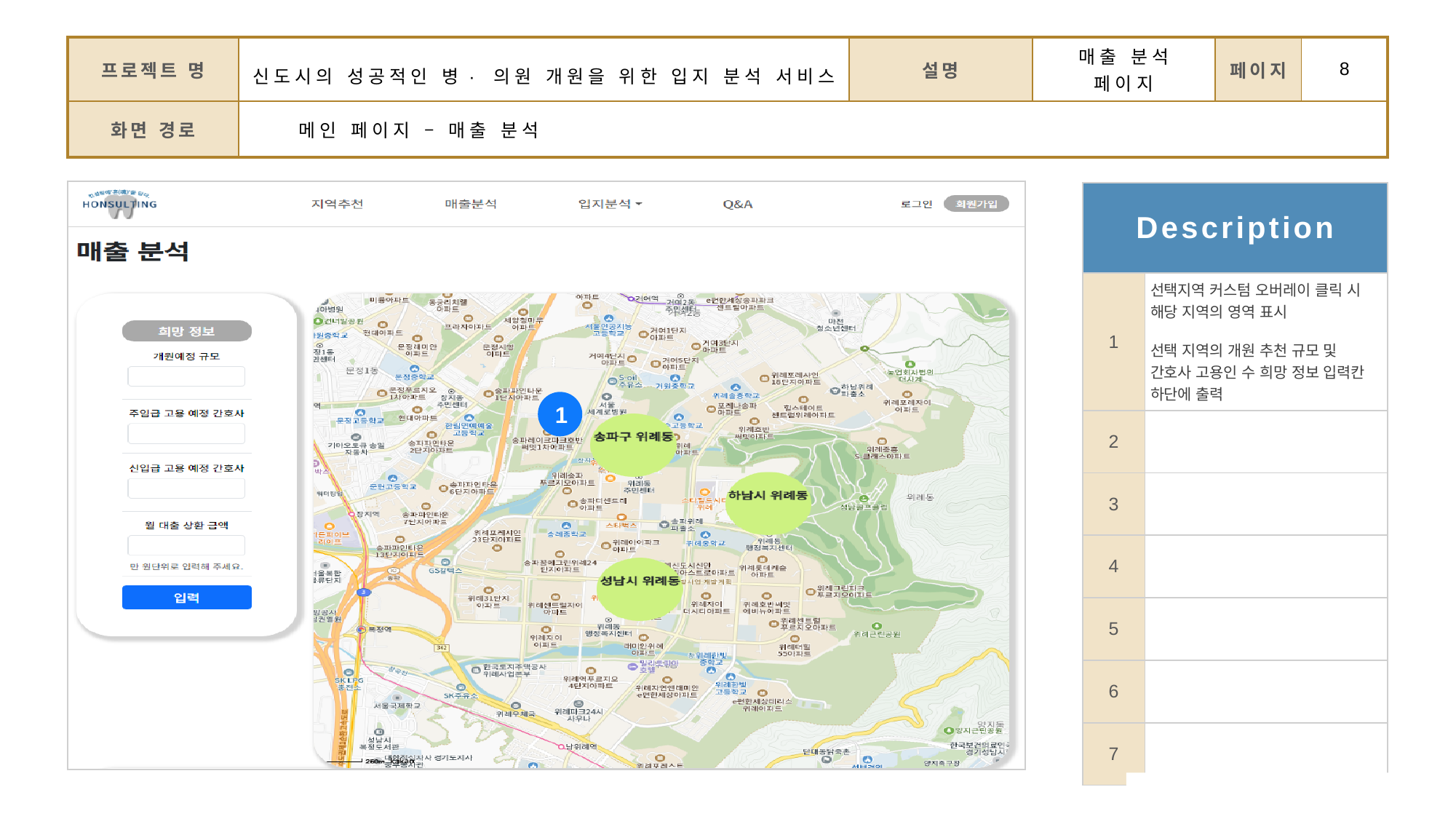

| 프로젝트 명 | 신도시의 성공적인 병·의원 개원을 위한 입지 분석 서비스 | 설명 | 매출 분석 페이지 | 페이지 | 8 |
| --- | --- | --- | --- | --- | --- |
| 화면 경로 | 메인 페이지 – 매출 분석 |  |  |  |  |

| Description |  |
| --- | --- |
| 1 | 선택지역 커스텀 오버레이 클릭 시 해당 지역의 영역 표시 선택 지역의 개원 추천 규모 및 간호사 고용인 수 희망 정보 입력칸 하단에 출력 |
| 2 |  |
| 3 |  |
| 4 |  |
| 5 |  |
| 6 |  |
| 7 |  |
1